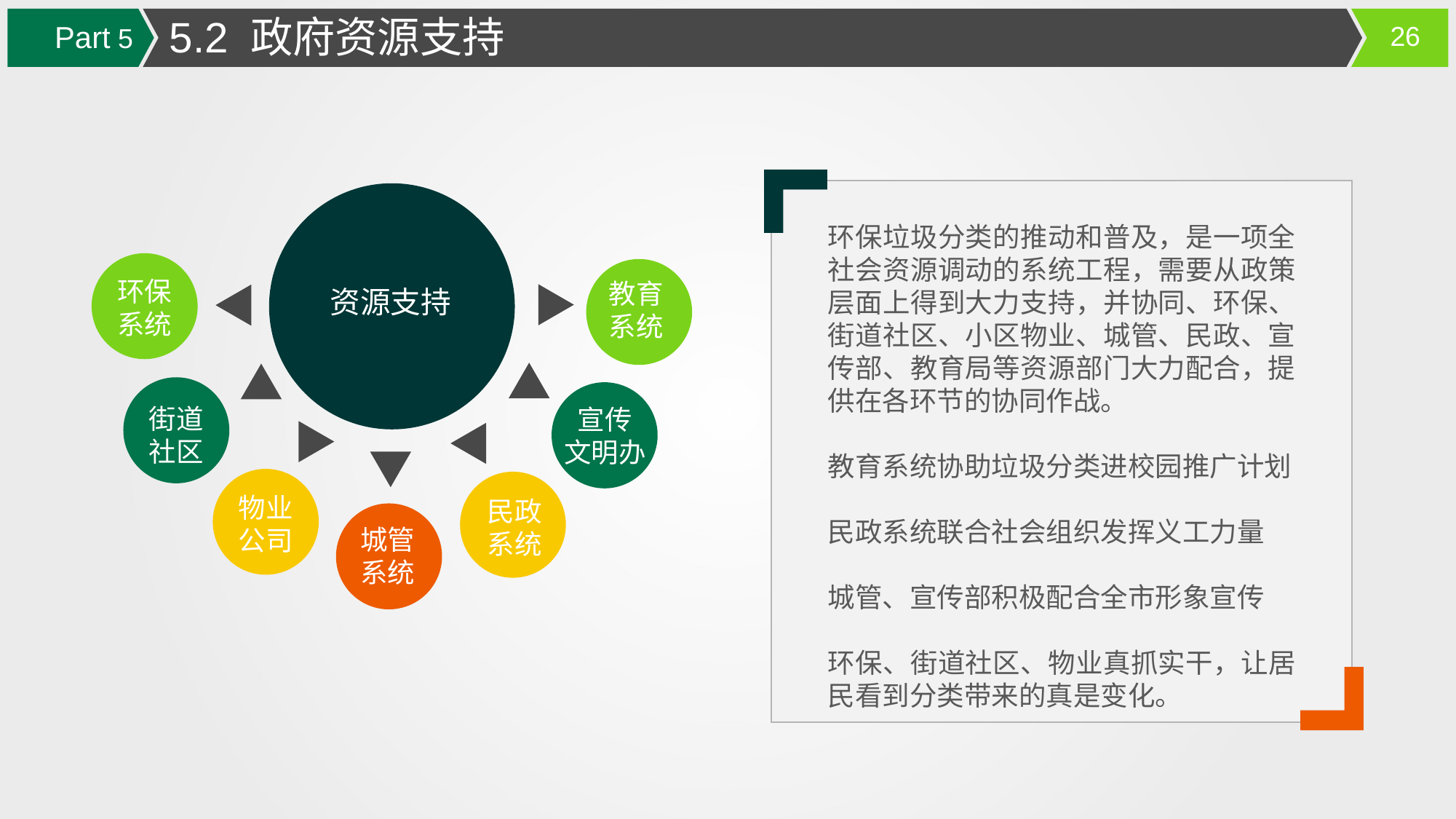

5.2 政府资源支持
Part 5

资源支持
环保垃圾分类的推动和普及，是一项全社会资源调动的系统工程，需要从政策层面上得到大力支持，并协同、环保、街道社区、小区物业、城管、民政、宣传部、教育局等资源部门大力配合，提供在各环节的协同作战。

教育系统协助垃圾分类进校园推广计划

民政系统联合社会组织发挥义工力量

城管、宣传部积极配合全市形象宣传

环保、街道社区、物业真抓实干，让居民看到分类带来的真是变化。

环保系统

教育系统

街道社区

宣传
文明办

物业公司

民政
系统

城管
系统